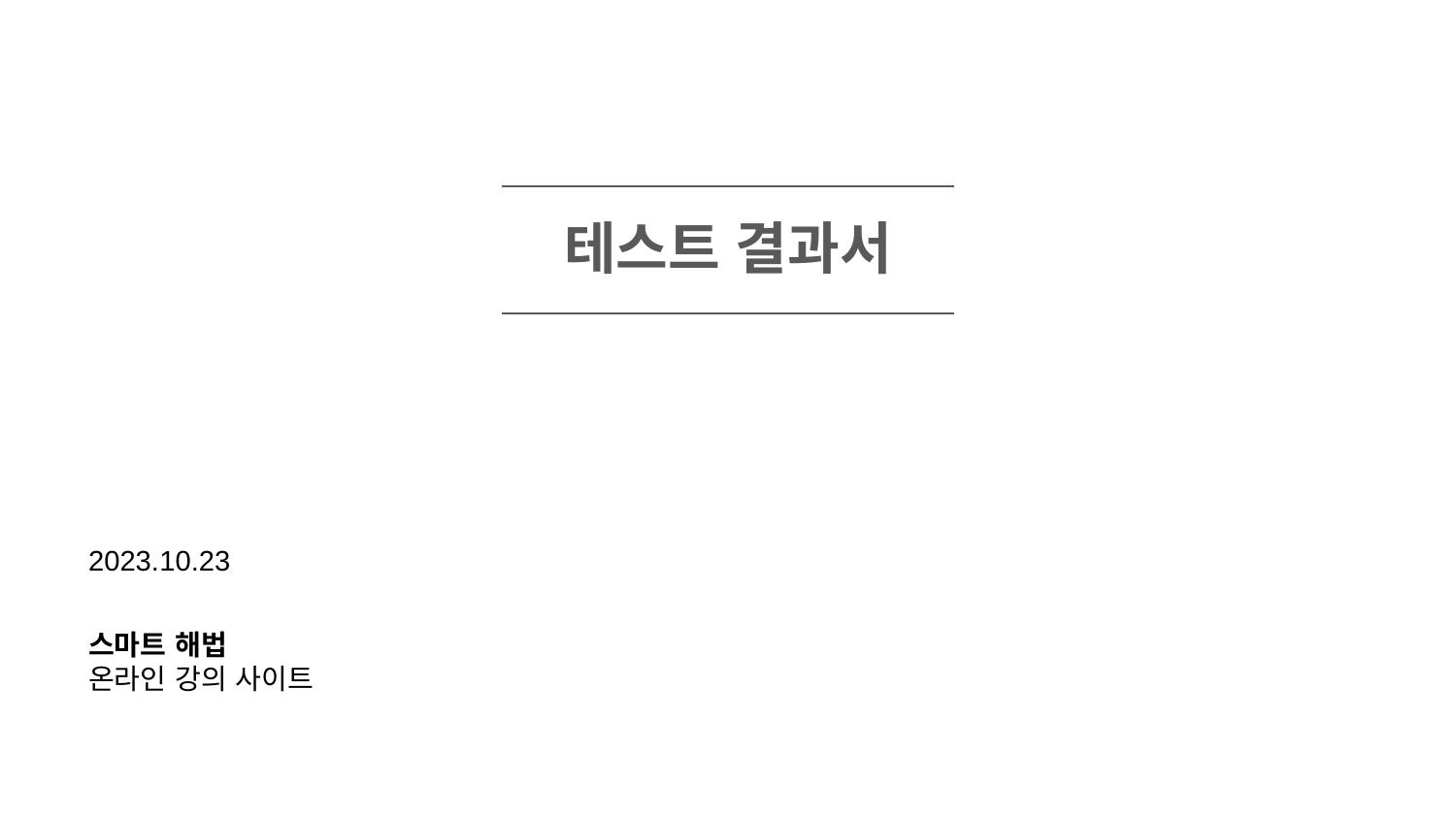

테스트 결과서
2023.10.23
스마트 해법
온라인 강의 사이트